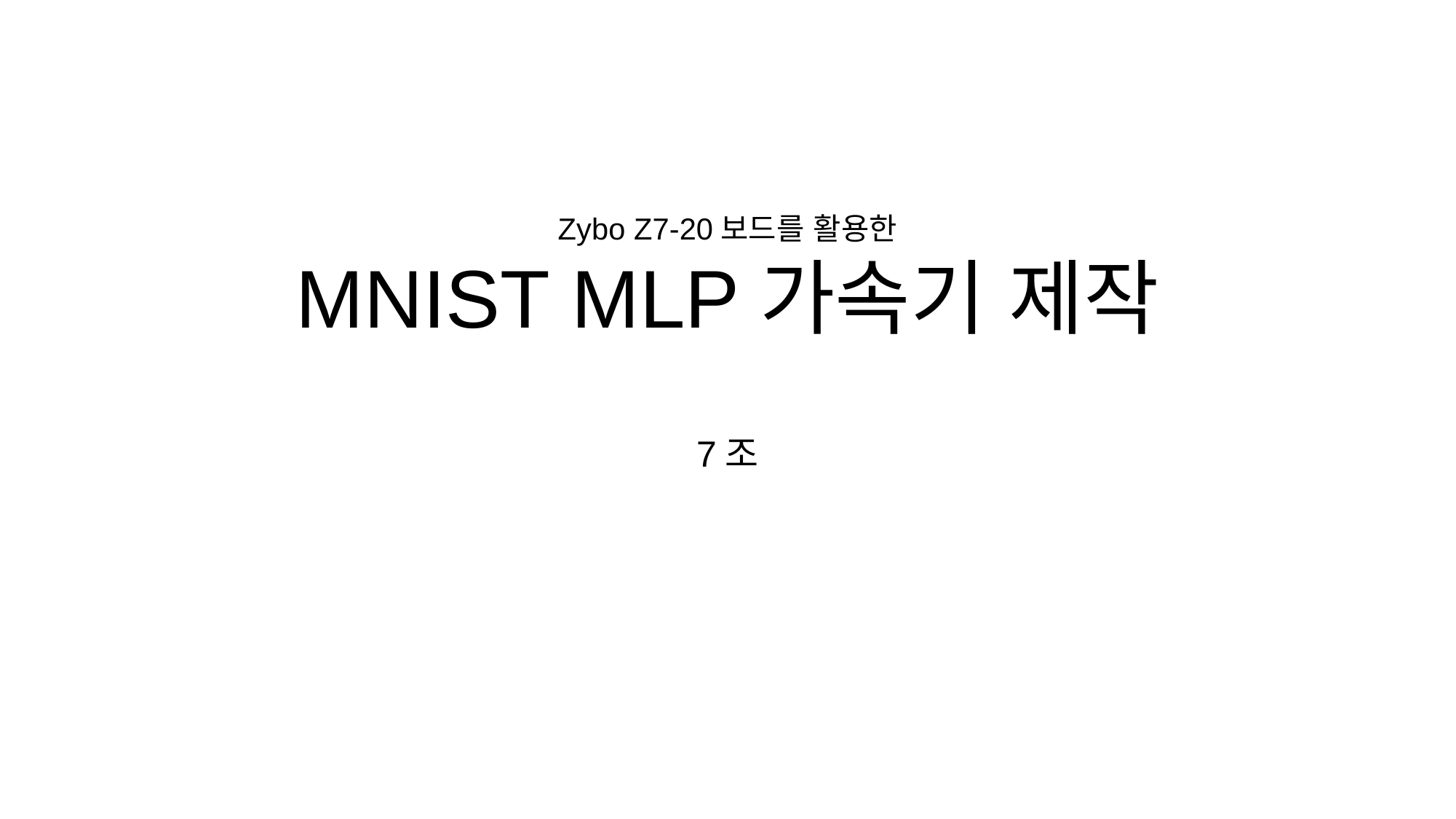

# Zybo Z7-20보드를 활용한 MNIST MLP가속기 제작
7조